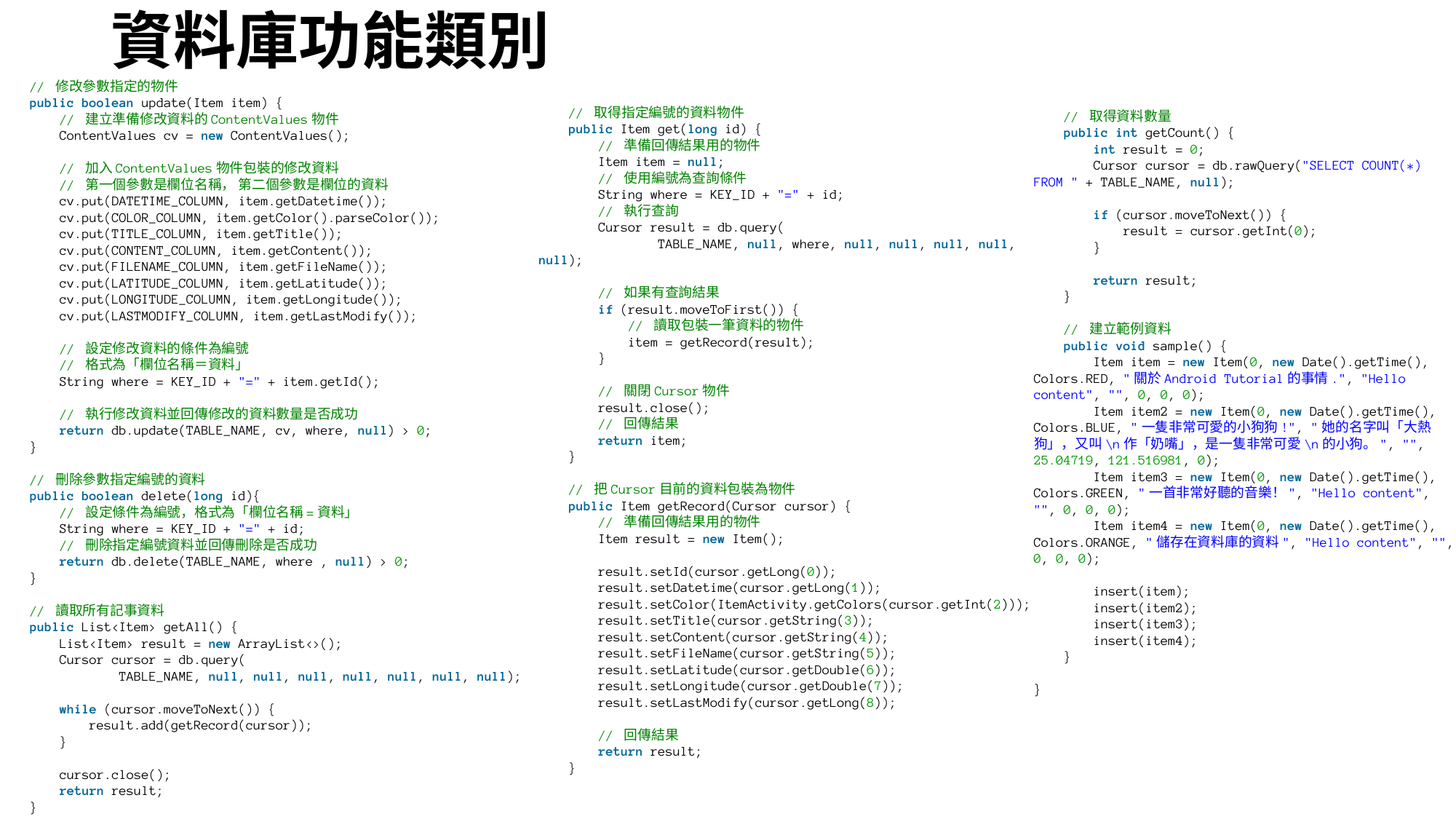

# 資料庫功能類別
    // 修改參數指定的物件
    public boolean update(Item item) {
        // 建立準備修改資料的ContentValues物件
        ContentValues cv = new ContentValues();

        // 加入ContentValues物件包裝的修改資料
        // 第一個參數是欄位名稱， 第二個參數是欄位的資料
        cv.put(DATETIME_COLUMN, item.getDatetime());
        cv.put(COLOR_COLUMN, item.getColor().parseColor());
        cv.put(TITLE_COLUMN, item.getTitle());
        cv.put(CONTENT_COLUMN, item.getContent());
        cv.put(FILENAME_COLUMN, item.getFileName());
        cv.put(LATITUDE_COLUMN, item.getLatitude());
        cv.put(LONGITUDE_COLUMN, item.getLongitude());
        cv.put(LASTMODIFY_COLUMN, item.getLastModify());

        // 設定修改資料的條件為編號
        // 格式為「欄位名稱＝資料」
        String where = KEY_ID + "=" + item.getId();

        // 執行修改資料並回傳修改的資料數量是否成功
        return db.update(TABLE_NAME, cv, where, null) > 0;
    }

    // 刪除參數指定編號的資料
    public boolean delete(long id){
        // 設定條件為編號，格式為「欄位名稱=資料」
        String where = KEY_ID + "=" + id;
        // 刪除指定編號資料並回傳刪除是否成功
        return db.delete(TABLE_NAME, where , null) > 0;
    }

    // 讀取所有記事資料
    public List<Item> getAll() {
        List<Item> result = new ArrayList<>();
        Cursor cursor = db.query(
                TABLE_NAME, null, null, null, null, null, null, null);

        while (cursor.moveToNext()) {
            result.add(getRecord(cursor));
        }

        cursor.close();
        return result;
    }

    // 取得指定編號的資料物件
    public Item get(long id) {
        // 準備回傳結果用的物件
        Item item = null;
        // 使用編號為查詢條件
        String where = KEY_ID + "=" + id;
        // 執行查詢
        Cursor result = db.query(
                TABLE_NAME, null, where, null, null, null, null, null);

        // 如果有查詢結果
        if (result.moveToFirst()) {
            // 讀取包裝一筆資料的物件
            item = getRecord(result);
        }

        // 關閉Cursor物件
        result.close();
        // 回傳結果
        return item;
    }

    // 把Cursor目前的資料包裝為物件
    public Item getRecord(Cursor cursor) {
        // 準備回傳結果用的物件
        Item result = new Item();

        result.setId(cursor.getLong(0));
        result.setDatetime(cursor.getLong(1));
        result.setColor(ItemActivity.getColors(cursor.getInt(2)));
        result.setTitle(cursor.getString(3));
        result.setContent(cursor.getString(4));
        result.setFileName(cursor.getString(5));
        result.setLatitude(cursor.getDouble(6));
        result.setLongitude(cursor.getDouble(7));
        result.setLastModify(cursor.getLong(8));

        // 回傳結果
        return result;
    }
    // 取得資料數量
    public int getCount() {
        int result = 0;
        Cursor cursor = db.rawQuery("SELECT COUNT(*) FROM " + TABLE_NAME, null);

        if (cursor.moveToNext()) {
            result = cursor.getInt(0);
        }

        return result;
    }

    // 建立範例資料
    public void sample() {
        Item item = new Item(0, new Date().getTime(), Colors.RED, "關於Android Tutorial的事情.", "Hello content", "", 0, 0, 0);
        Item item2 = new Item(0, new Date().getTime(), Colors.BLUE, "一隻非常可愛的小狗狗!", "她的名字叫「大熱狗」，又叫\n作「奶嘴」，是一隻非常可愛\n的小狗。", "", 25.04719, 121.516981, 0);
        Item item3 = new Item(0, new Date().getTime(), Colors.GREEN, "一首非常好聽的音樂！", "Hello content", "", 0, 0, 0);
        Item item4 = new Item(0, new Date().getTime(), Colors.ORANGE, "儲存在資料庫的資料", "Hello content", "", 0, 0, 0);

        insert(item);
        insert(item2);
        insert(item3);
        insert(item4);
    }

}